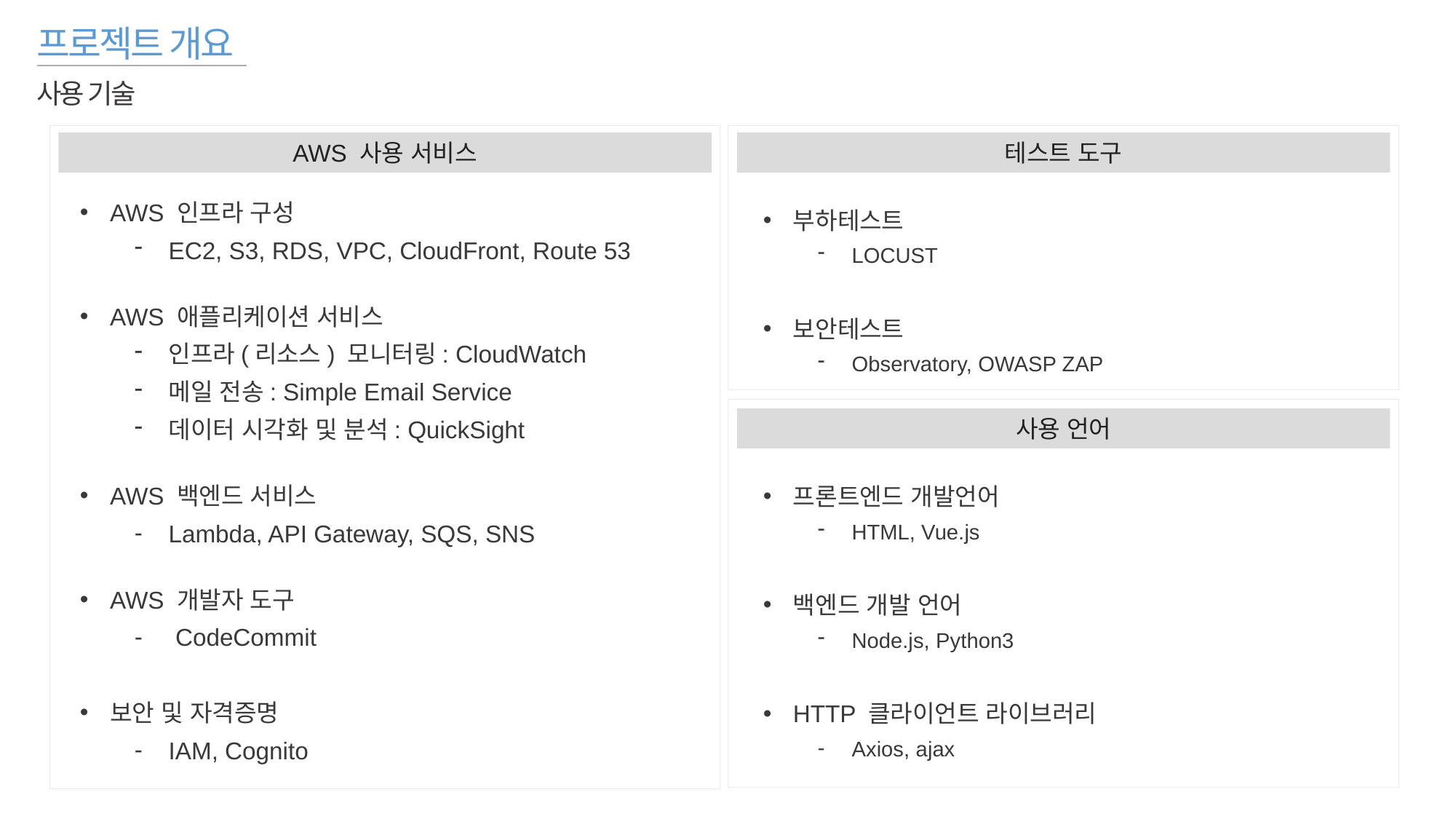

프로젝트 개요
사용 기술

AWS 사용 서비스
테스트 도구
AWS 인프라 구성
EC2, S3, RDS, VPC, CloudFront, Route 53

AWS 애플리케이션 서비스
인프라(리소스) 모니터링: CloudWatch
메일 전송: Simple Email Service
데이터 시각화 및 분석: QuickSight

AWS 백엔드 서비스
Lambda, API Gateway, SQS, SNS

AWS 개발자 도구
 CodeCommit

보안 및 자격증명
IAM, Cognito
부하테스트
LOCUST

보안테스트
Observatory, OWASP ZAP

사용 언어
프론트엔드 개발언어
HTML, Vue.js

백엔드 개발 언어
Node.js, Python3

HTTP 클라이언트 라이브러리
Axios, ajax